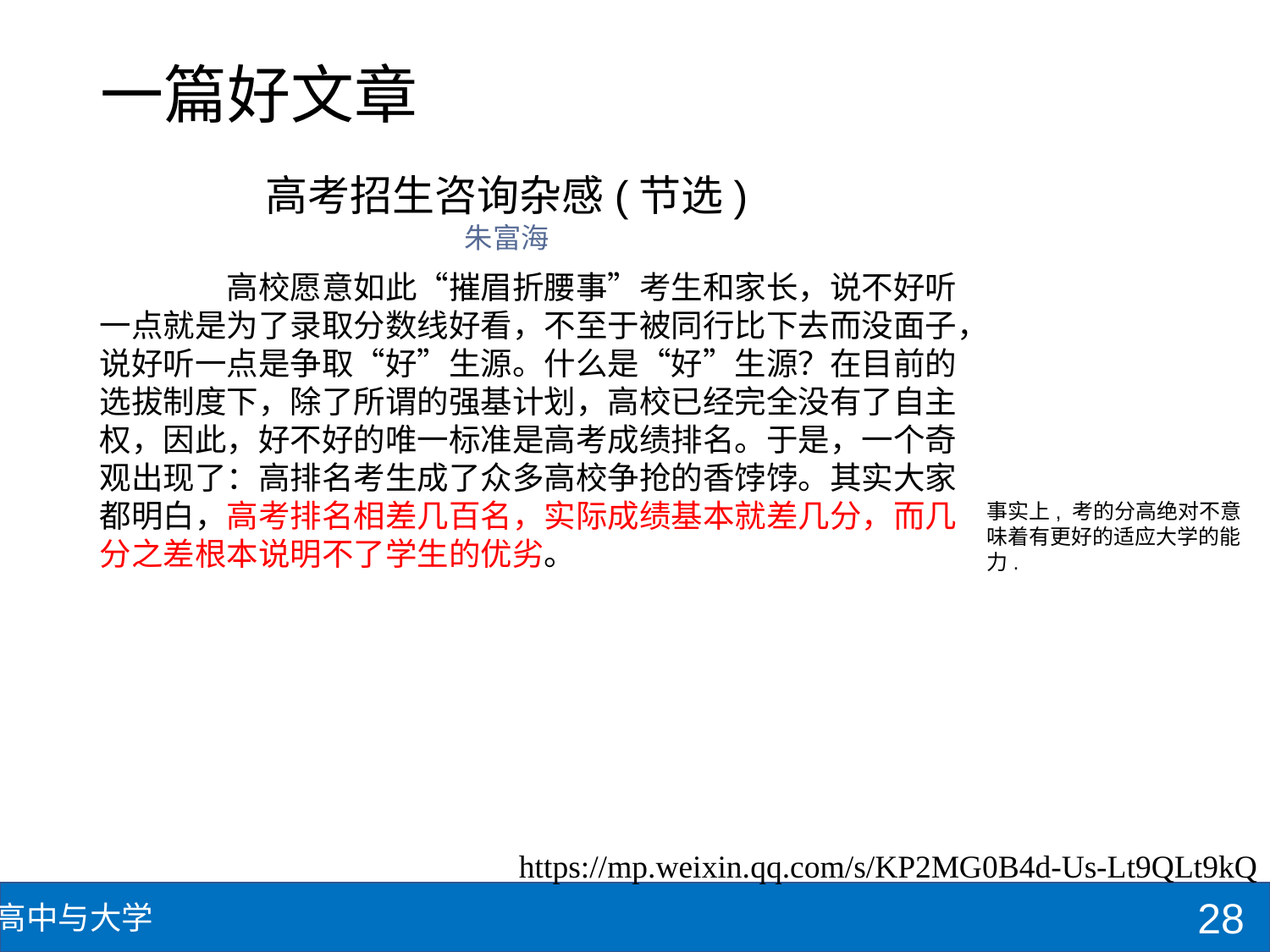

# 一篇好文章
高考招生咨询杂感(节选)
朱富海
	高校愿意如此“摧眉折腰事”考生和家长，说不好听一点就是为了录取分数线好看，不至于被同行比下去而没面子，说好听一点是争取“好”生源。什么是“好”生源？在目前的选拔制度下，除了所谓的强基计划，高校已经完全没有了自主权，因此，好不好的唯一标准是高考成绩排名。于是，一个奇观出现了：高排名考生成了众多高校争抢的香饽饽。其实大家都明白，高考排名相差几百名，实际成绩基本就差几分，而几分之差根本说明不了学生的优劣。
事实上, 考的分高绝对不意味着有更好的适应大学的能力.
https://mp.weixin.qq.com/s/KP2MG0B4d-Us-Lt9QLt9kQ
28